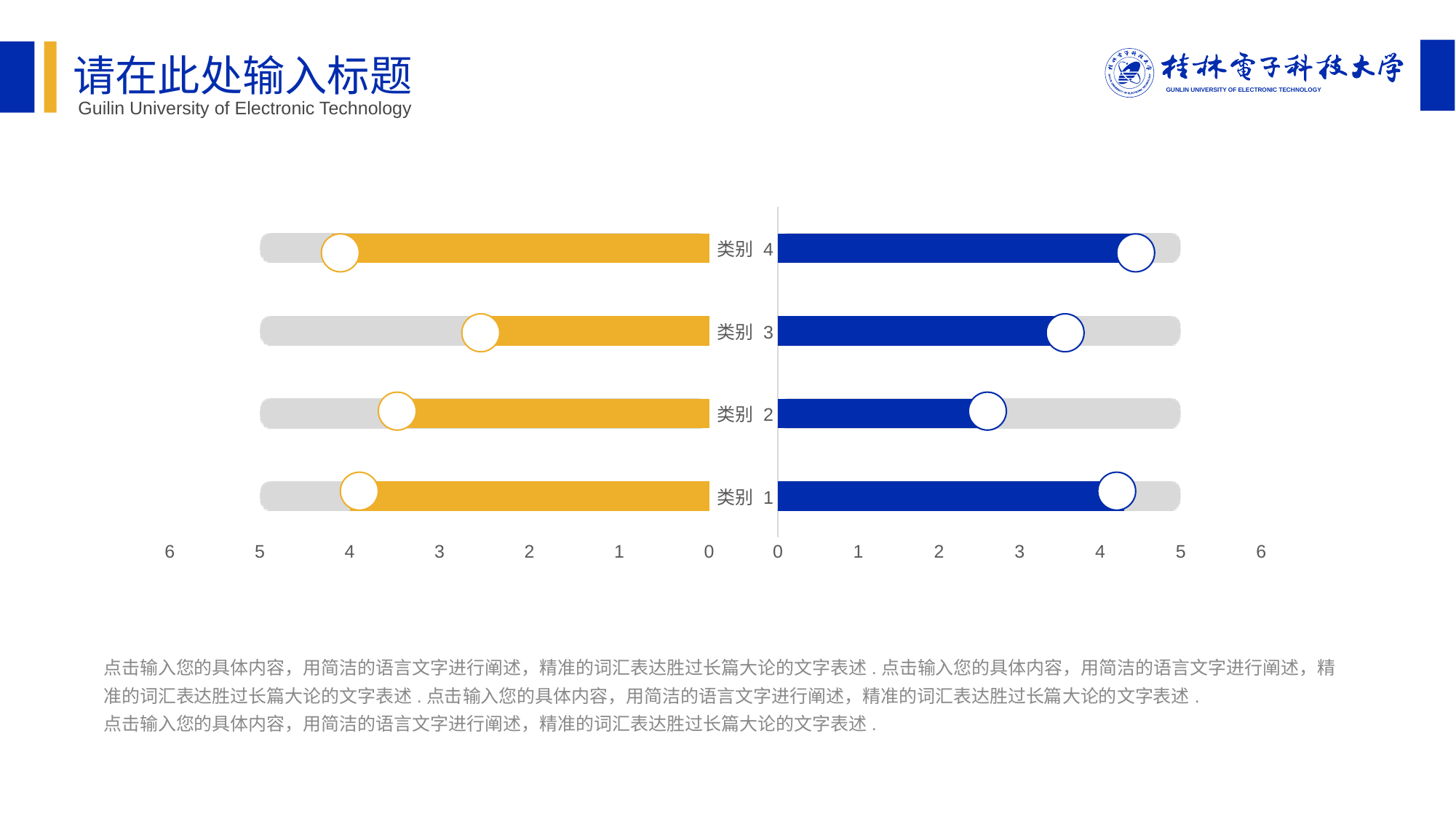

请在此处输入标题

Guilin University of Electronic Technology

### Chart

| Category | 系列 2 | 列1 |
|---|---|---|
| 类别 1 | 5.0 | 4.0 |
| 类别 2 | 5.0 | 3.4 |
| 类别 3 | 5.0 | 2.5 |
| 类别 4 | 5.0 | 4.2 |

### Chart

| Category | 系列 1 | 列1 |
|---|---|---|
| 类别 1 | 5.0 | 4.3 |
| 类别 2 | 5.0 | 2.5 |
| 类别 3 | 5.0 | 3.5 |
| 类别 4 | 5.0 | 4.5 |

点击输入您的具体内容，用简洁的语言文字进行阐述，精准的词汇表达胜过长篇大论的文字表述.点击输入您的具体内容，用简洁的语言文字进行阐述，精准的词汇表达胜过长篇大论的文字表述.点击输入您的具体内容，用简洁的语言文字进行阐述，精准的词汇表达胜过长篇大论的文字表述.
点击输入您的具体内容，用简洁的语言文字进行阐述，精准的词汇表达胜过长篇大论的文字表述.